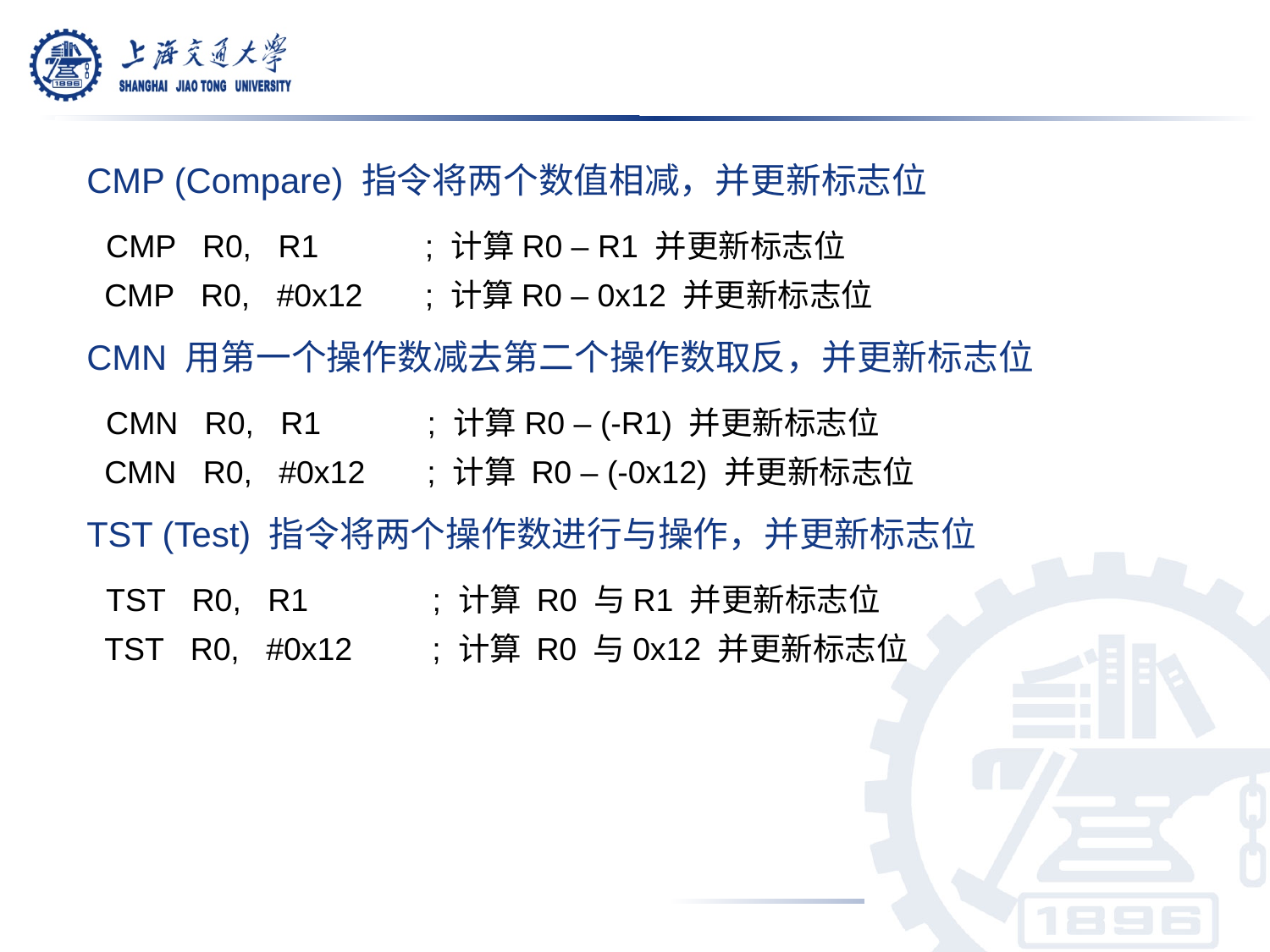

CMP (Compare) 指令将两个数值相减，并更新标志位
  CMP   R0,   R1            ; 计算R0 – R1 并更新标志位
  CMP   R0,   #0x12       ; 计算R0 – 0x12 并更新标志位
CMN 用第一个操作数减去第二个操作数取反，并更新标志位
  CMN   R0,   R1            ; 计算R0 – (-R1) 并更新标志位
  CMN   R0,   #0x12       ; 计算 R0 – (-0x12) 并更新标志位
TST (Test) 指令将两个操作数进行与操作，并更新标志位
  TST   R0,   R1              ; 计算 R0 与R1 并更新标志位
  TST   R0,   #0x12         ; 计算 R0 与0x12 并更新标志位